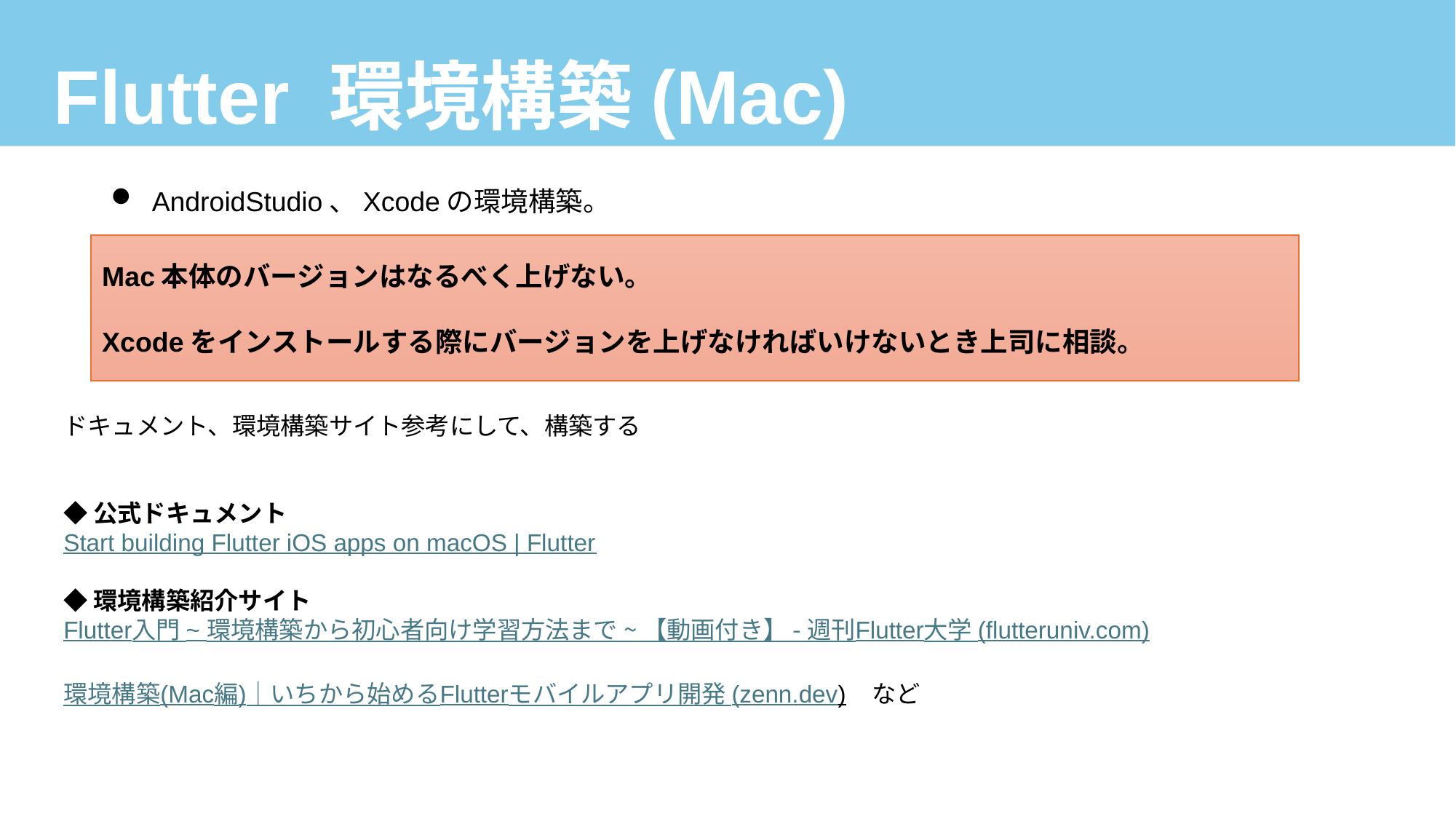

# Flutter 環境構築(Mac)
AndroidStudio、Xcodeの環境構築。
Mac本体のバージョンはなるべく上げない。
Xcodeをインストールする際にバージョンを上げなければいけないとき上司に相談。
ドキュメント、環境構築サイト参考にして、構築する

◆公式ドキュメント
Start building Flutter iOS apps on macOS | Flutter
◆環境構築紹介サイト
Flutter入門 ~ 環境構築から初心者向け学習方法まで ~ 【動画付き】 - 週刊Flutter大学 (flutteruniv.com)
環境構築(Mac編)｜いちから始めるFlutterモバイルアプリ開発 (zenn.dev)   など